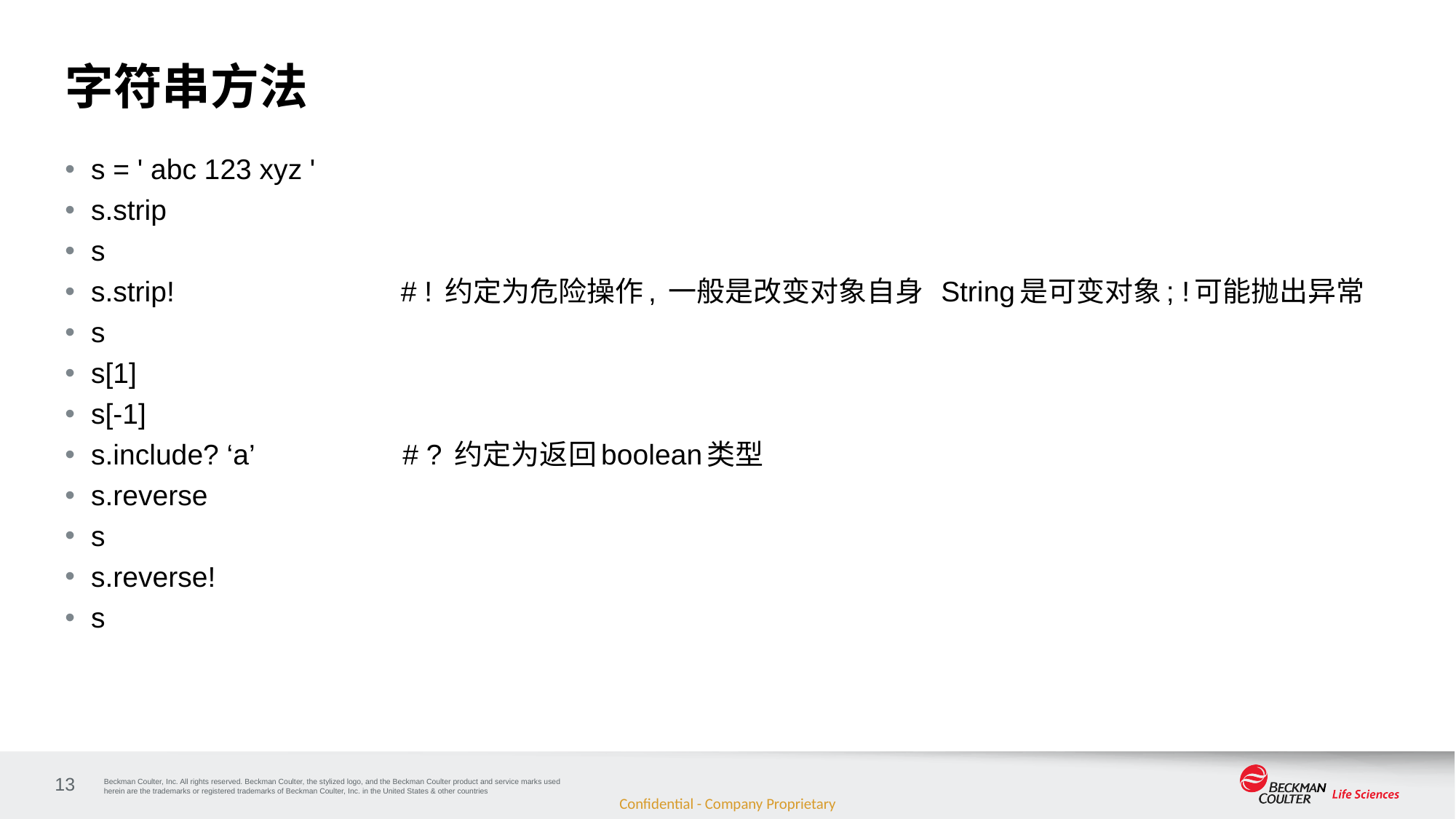

# 字符串方法
s = ' abc 123 xyz '
s.strip
s
s.strip!                             # ! 约定为危险操作, 一般是改变对象自身  String是可变对象; !可能抛出异常
s
s[1]
s[-1]
s.include? ‘a’                   # ? 约定为返回boolean类型
s.reverse
s
s.reverse!
s